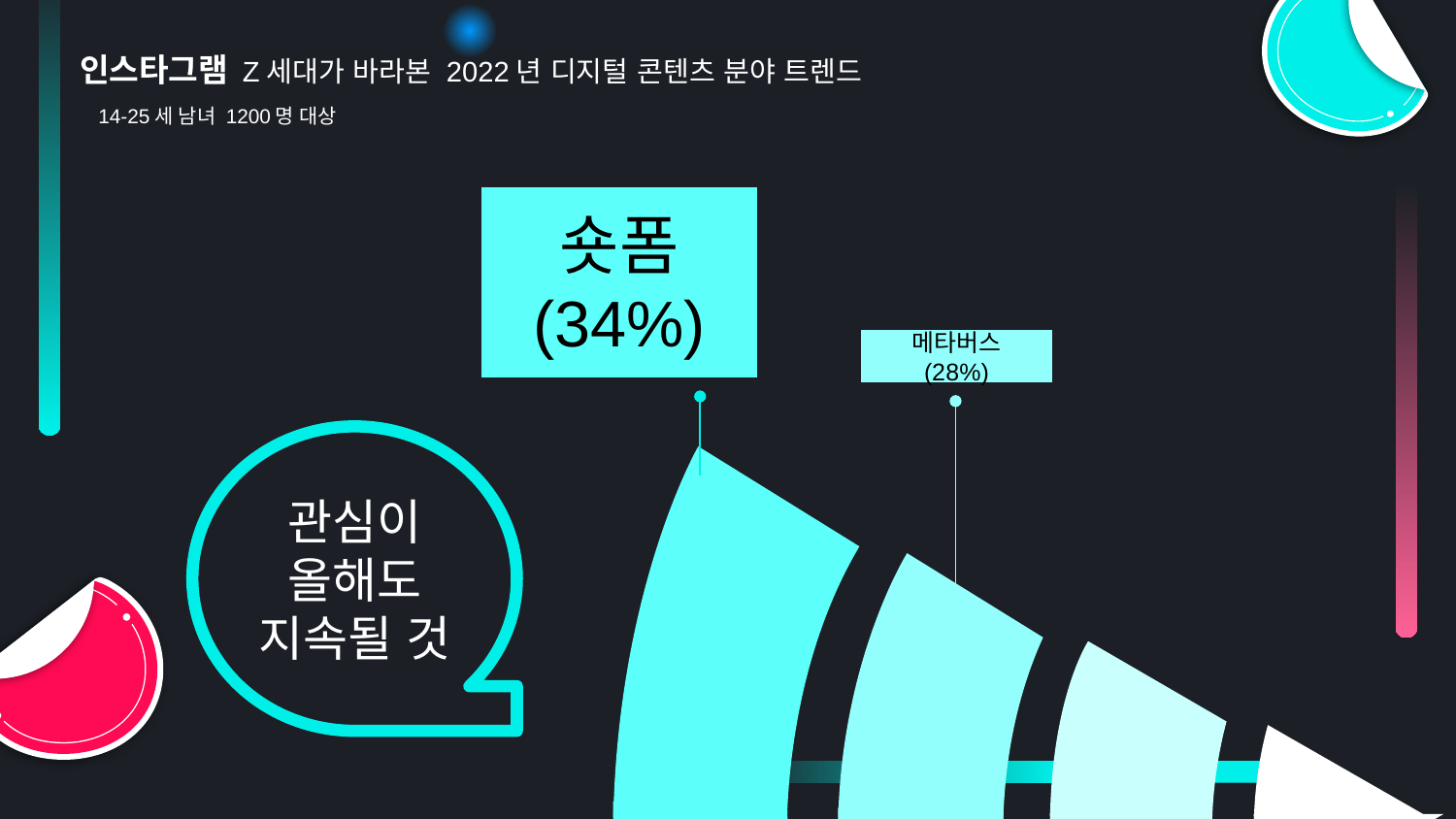

인스타그램 Z세대가 바라본 2022년 디지털 콘텐츠 분야 트렌드
14-25세 남녀 1200명 대상
숏폼
(34%)
메타버스 (28%)

관심이 올해도 지속될 것